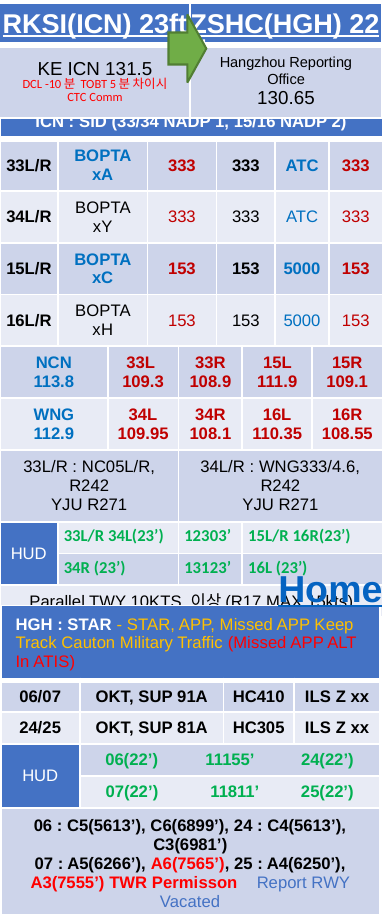

| RKSI(ICN) 23ft | ZSHC(HGH) 22ft |
| --- | --- |
| KE ICN 131.5 DCL -10분 TOBT 5분 차이시 CTC Comm | Hangzhou Reporting Office 130.65 |

| ICN : SID (33/34 NADP 1, 15/16 NADP 2) |  |  |  |  |  |  |  |  |  |
| --- | --- | --- | --- | --- | --- | --- | --- | --- | --- |
| 33L/R | BOPTA xA |  | 333 |  | 333 |  | ATC |  | 333 |
| 34L/R | BOPTA xY |  | 333 |  | 333 |  | ATC |  | 333 |
| 15L/R | BOPTA xC |  | 153 |  | 153 |  | 5000 |  | 153 |
| 16L/R | BOPTA xH |  | 153 |  | 153 |  | 5000 |  | 153 |
| NCN 113.8 |  | 33L 109.3 |  | 33R 108.9 |  | 15L 111.9 |  | 15R 109.1 |  |
| WNG 112.9 |  | 34L 109.95 |  | 34R 108.1 |  | 16L 110.35 |  | 16R 108.55 |  |
| 33L/R : NC05L/R, R242 YJU R271 |  |  |  | 34L/R : WNG333/4.6, R242 YJU R271 |  |  |  |  |  |
| HUD | 33L/R 34L(23’) |  |  | 12303’ |  | 15L/R 16R(23’) |  |  |  |
|  | 34R (23’) |  |  | 13123’ |  | 16L (23’) |  |  |  |
| Parallel TWY 10KTS 이상(R17 MAX 15kts) |  |  |  |  |  |  |  |  |  |
DEP 125.15 – TGU 126.17 – 120.72 – 124.52(125.72)
SHA 120.95 – 120.55 - SHA APP 125.62 – 119.7
HGH APP 119.82 – 120.4 – 125.55
Home
| HGH : STAR - STAR, APP, Missed APP Keep Track Cauton Military Traffic (Missed APP ALT In ATIS) |  |  |  |
| --- | --- | --- | --- |
| 06/07 | OKT, SUP 91A | HC410 | ILS Z xx |
| 24/25 | OKT, SUP 81A | HC305 | ILS Z xx |
| HUD | 06(22’) 11155’ 24(22’) |  |  |
|  | 07(22’) 11811’ 25(22’) |  |  |
| 06 : C5(5613’), C6(6899’), 24 : C4(5613’), C3(6981’) 07 : A5(6266’), A6(7565’), 25 : A4(6250’), A3(7555’) TWR Permisson Report RWY Vacated |  |  |  |
| TAXI RTE In Jeppesen Chart Follow Me Car On B4 ro K, APU off Procedure |  |  |  |